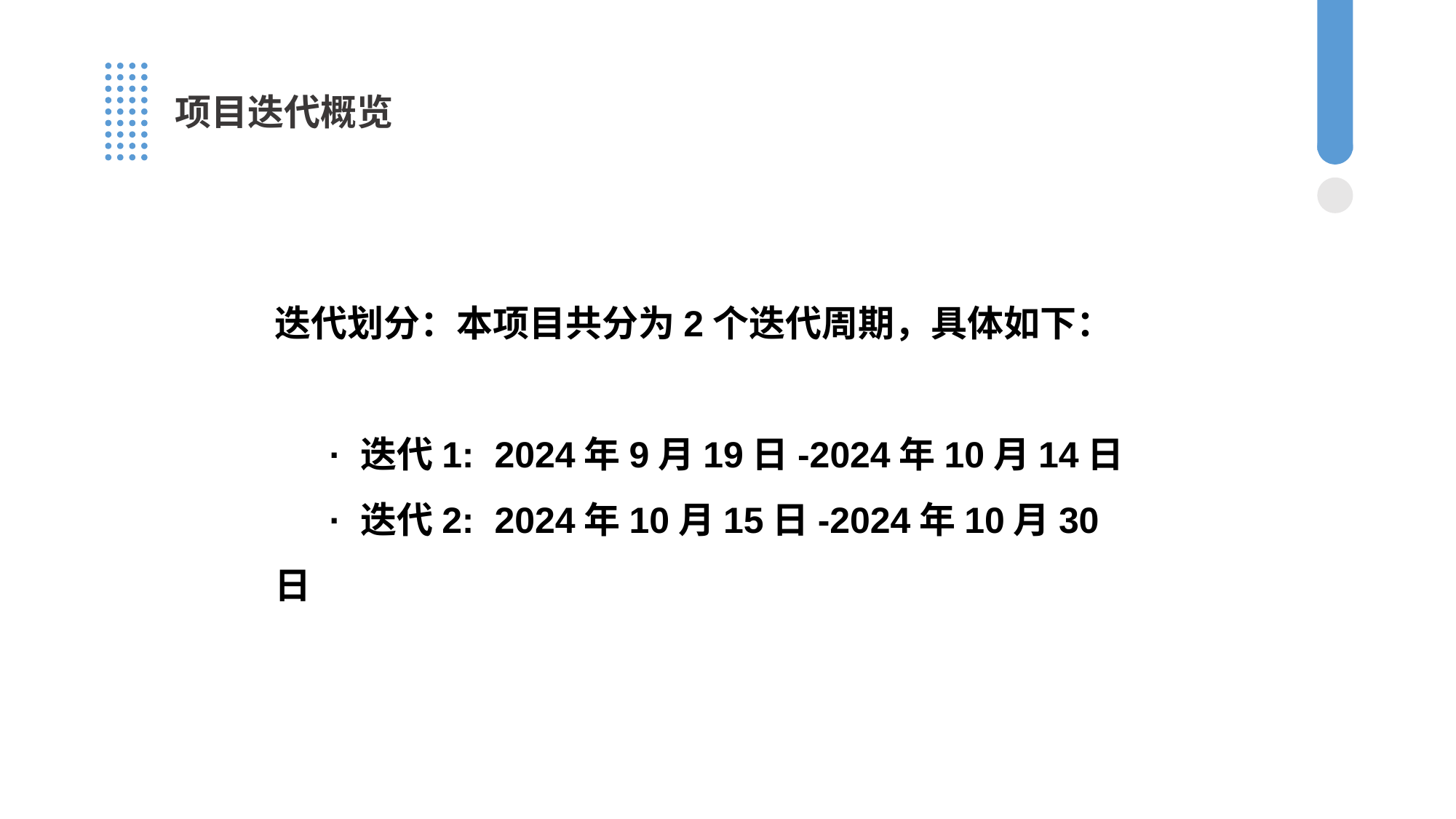

项目迭代概览

迭代划分：本项目共分为2个迭代周期，具体如下：

· 迭代1:  2024年9月19日-2024年10月14日
· 迭代2:  2024年10月15日-2024年10月30日